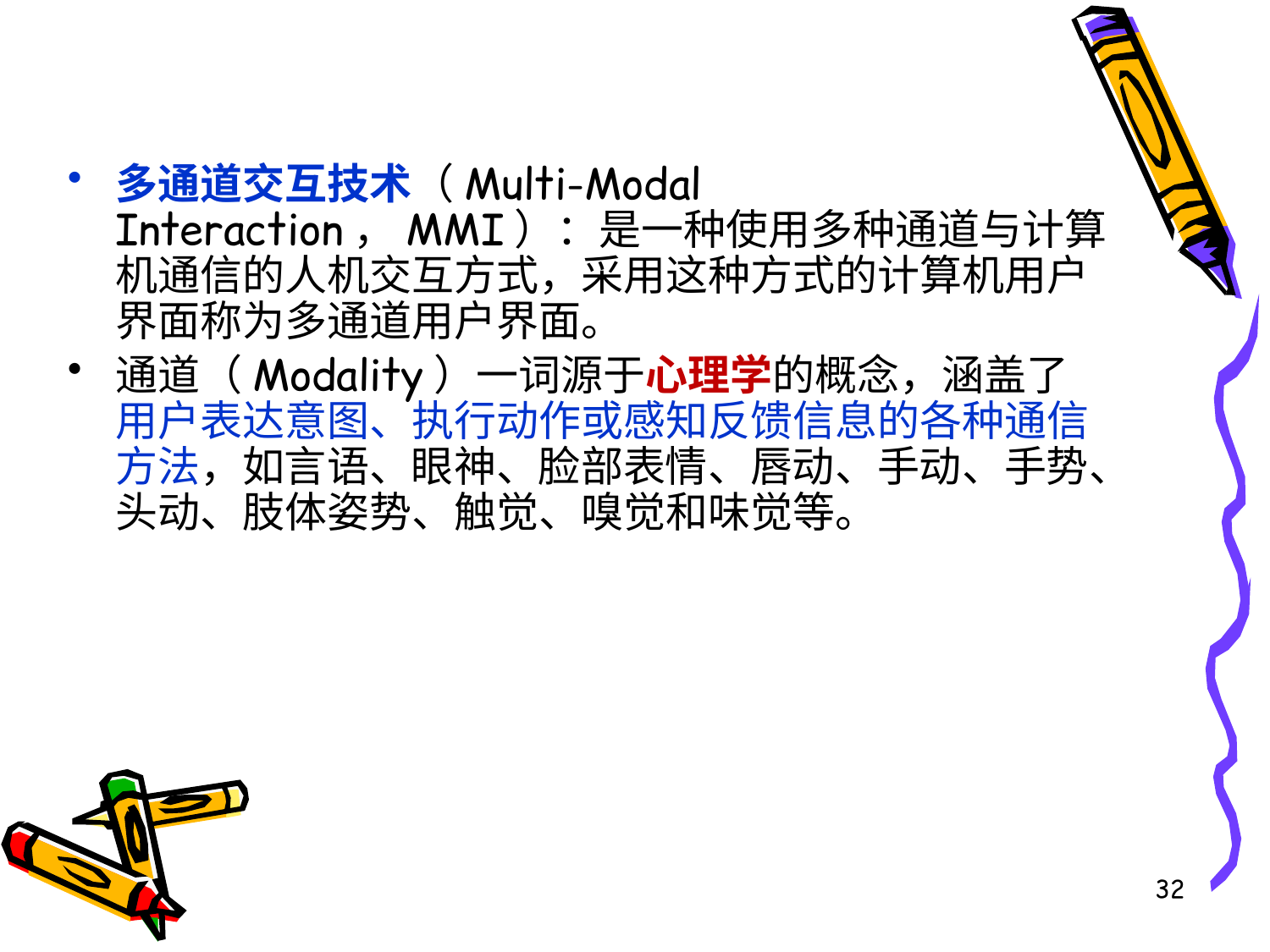

多通道交互技术（Multi-Modal Interaction，MMI）：是一种使用多种通道与计算机通信的人机交互方式，采用这种方式的计算机用户界面称为多通道用户界面。
通道（Modality）一词源于心理学的概念，涵盖了用户表达意图、执行动作或感知反馈信息的各种通信方法，如言语、眼神、脸部表情、唇动、手动、手势、头动、肢体姿势、触觉、嗅觉和味觉等。

32